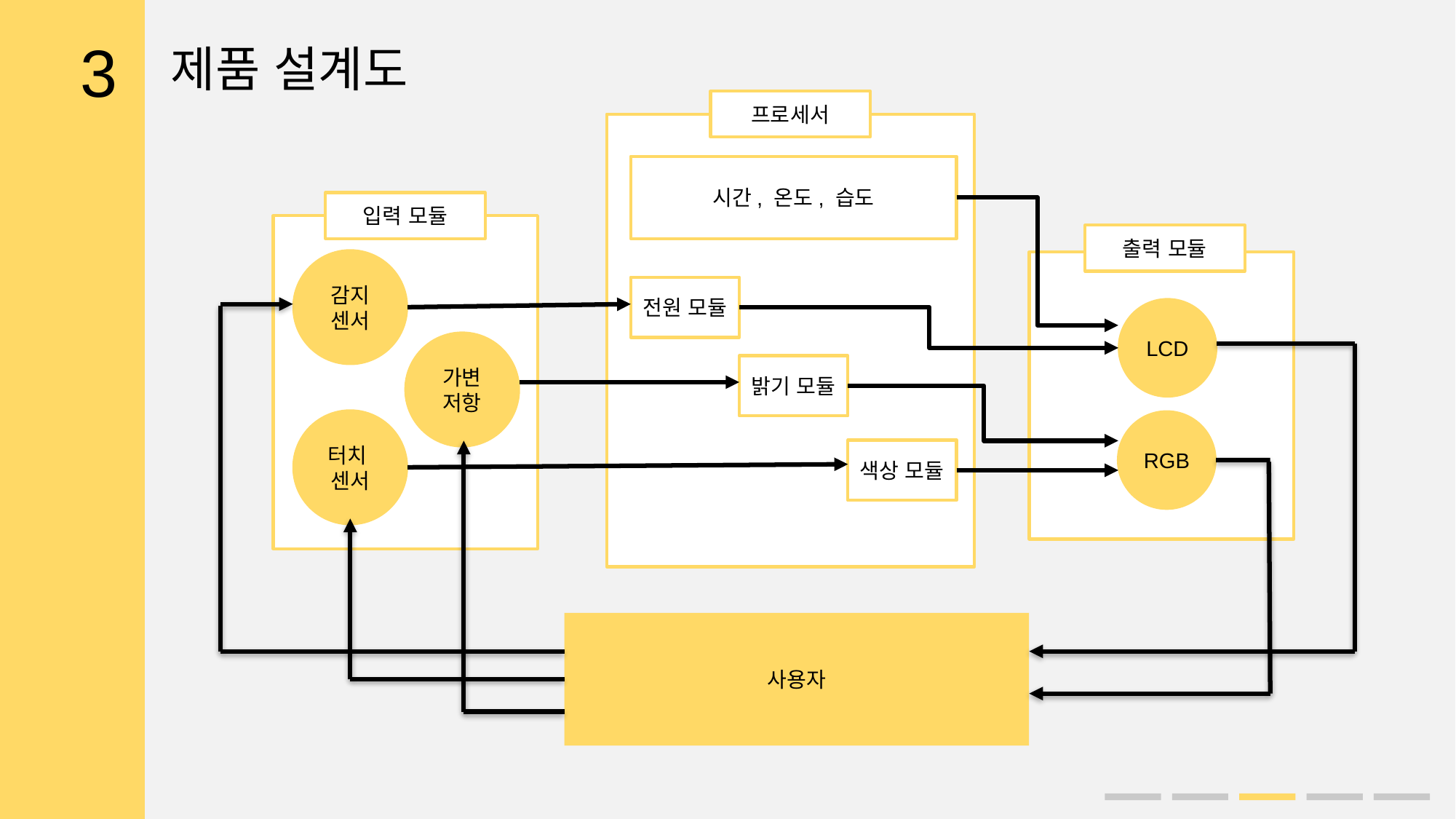

3
제품 설계도
프로세서

시간, 온도, 습도
입력 모듈

감지
센서
가변
저항
터치
센서
출력 모듈

LCD
RGB
전원 모듈
밝기 모듈
색상 모듈
사용자